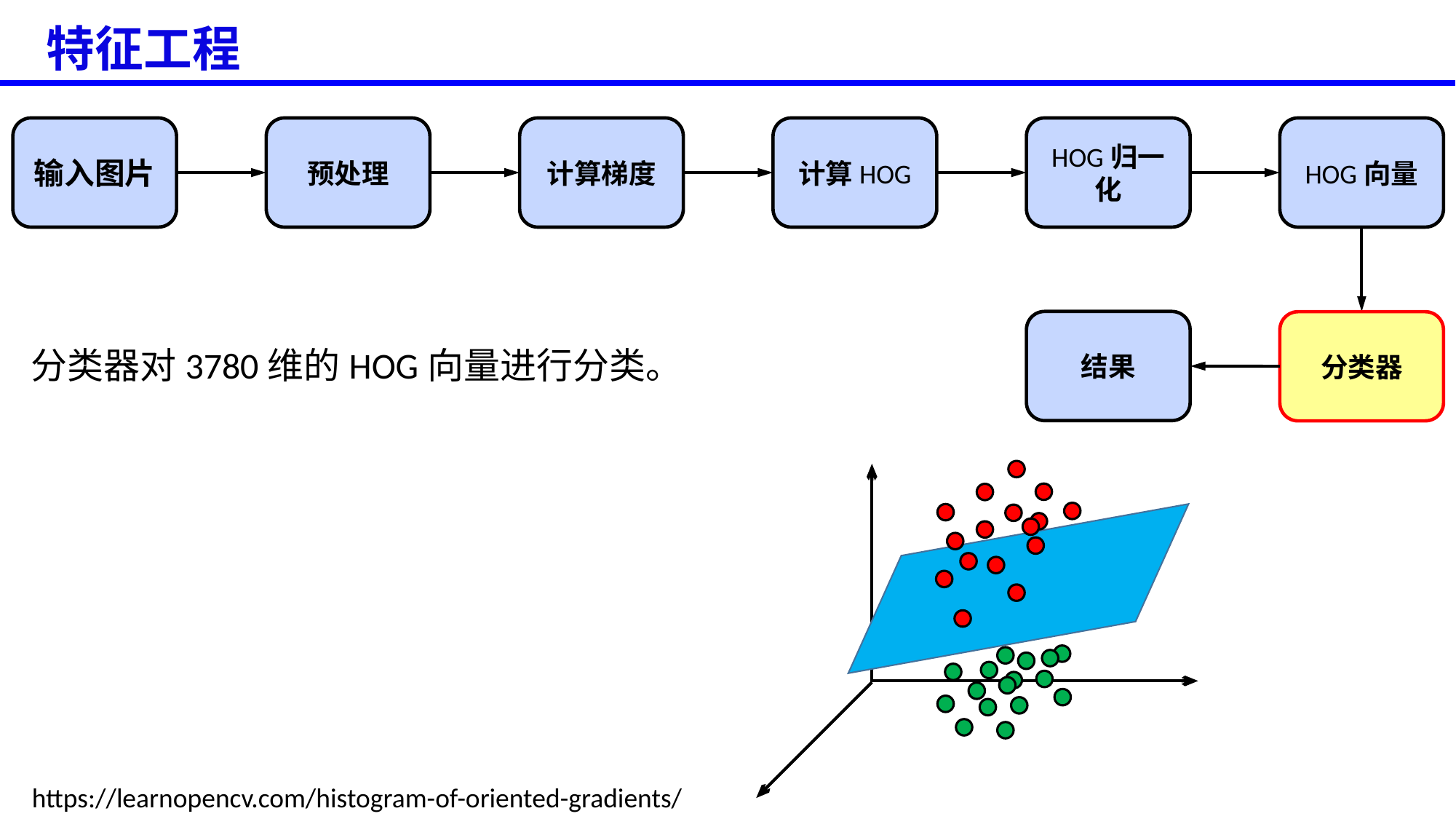

特征工程
输入图片
预处理
计算梯度
计算HOG
HOG归一化
HOG向量
结果
分类器
分类器对3780维的HOG向量进行分类。

https://learnopencv.com/histogram-of-oriented-gradients/